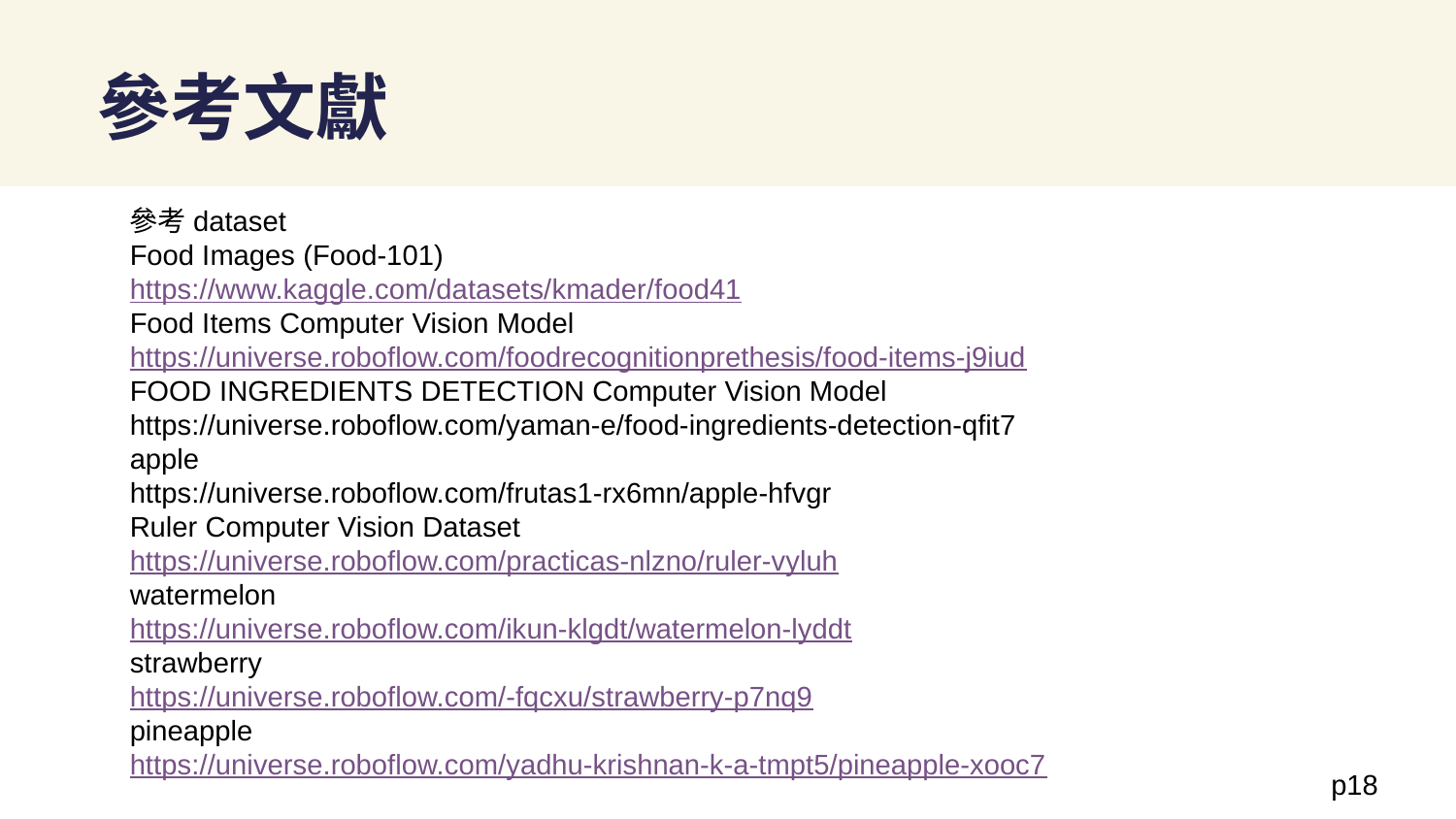

# 參考文獻
參考dataset
Food Images (Food-101)
https://www.kaggle.com/datasets/kmader/food41
Food Items Computer Vision Model
https://universe.roboflow.com/foodrecognitionprethesis/food-items-j9iud
FOOD INGREDIENTS DETECTION Computer Vision Model
https://universe.roboflow.com/yaman-e/food-ingredients-detection-qfit7
apple
https://universe.roboflow.com/frutas1-rx6mn/apple-hfvgr
Ruler Computer Vision Dataset
https://universe.roboflow.com/practicas-nlzno/ruler-vyluh
watermelon
https://universe.roboflow.com/ikun-klgdt/watermelon-lyddt
strawberry
https://universe.roboflow.com/-fqcxu/strawberry-p7nq9
pineapple
https://universe.roboflow.com/yadhu-krishnan-k-a-tmpt5/pineapple-xooc7

p18